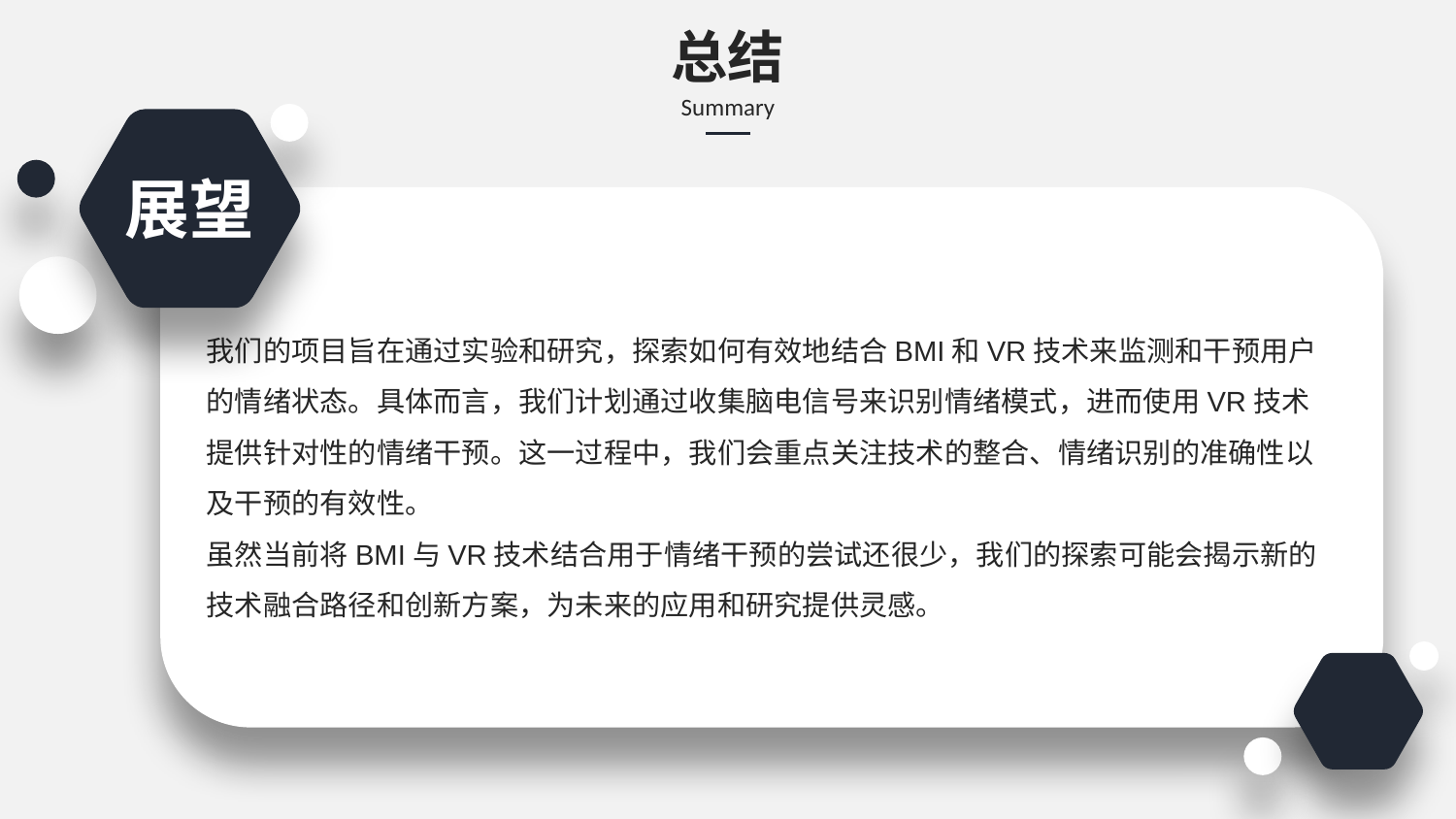

总结
Summary

展望

我们的项目旨在通过实验和研究，探索如何有效地结合BMI和VR技术来监测和干预用户的情绪状态。具体而言，我们计划通过收集脑电信号来识别情绪模式，进而使用VR技术提供针对性的情绪干预。这一过程中，我们会重点关注技术的整合、情绪识别的准确性以及干预的有效性。
虽然当前将BMI与VR技术结合用于情绪干预的尝试还很少，我们的探索可能会揭示新的技术融合路径和创新方案，为未来的应用和研究提供灵感。